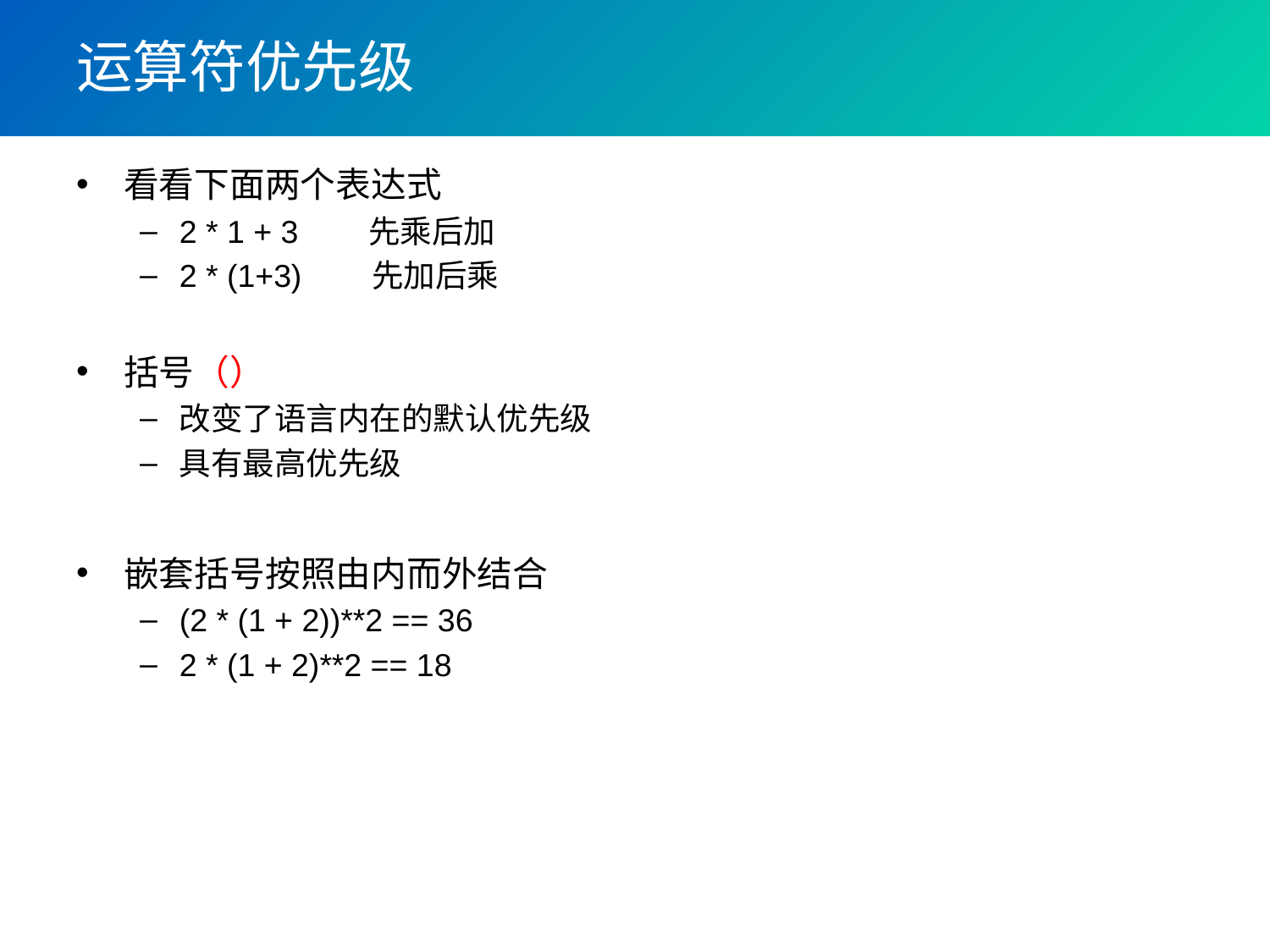

# 运算符优先级
看看下面两个表达式
2 * 1 + 3       先乘后加
2 * (1+3)       先加后乘

括号（）
改变了语言内在的默认优先级
具有最高优先级

嵌套括号按照由内而外结合
(2 * (1 + 2))**2 == 36
2 * (1 + 2)**2 == 18